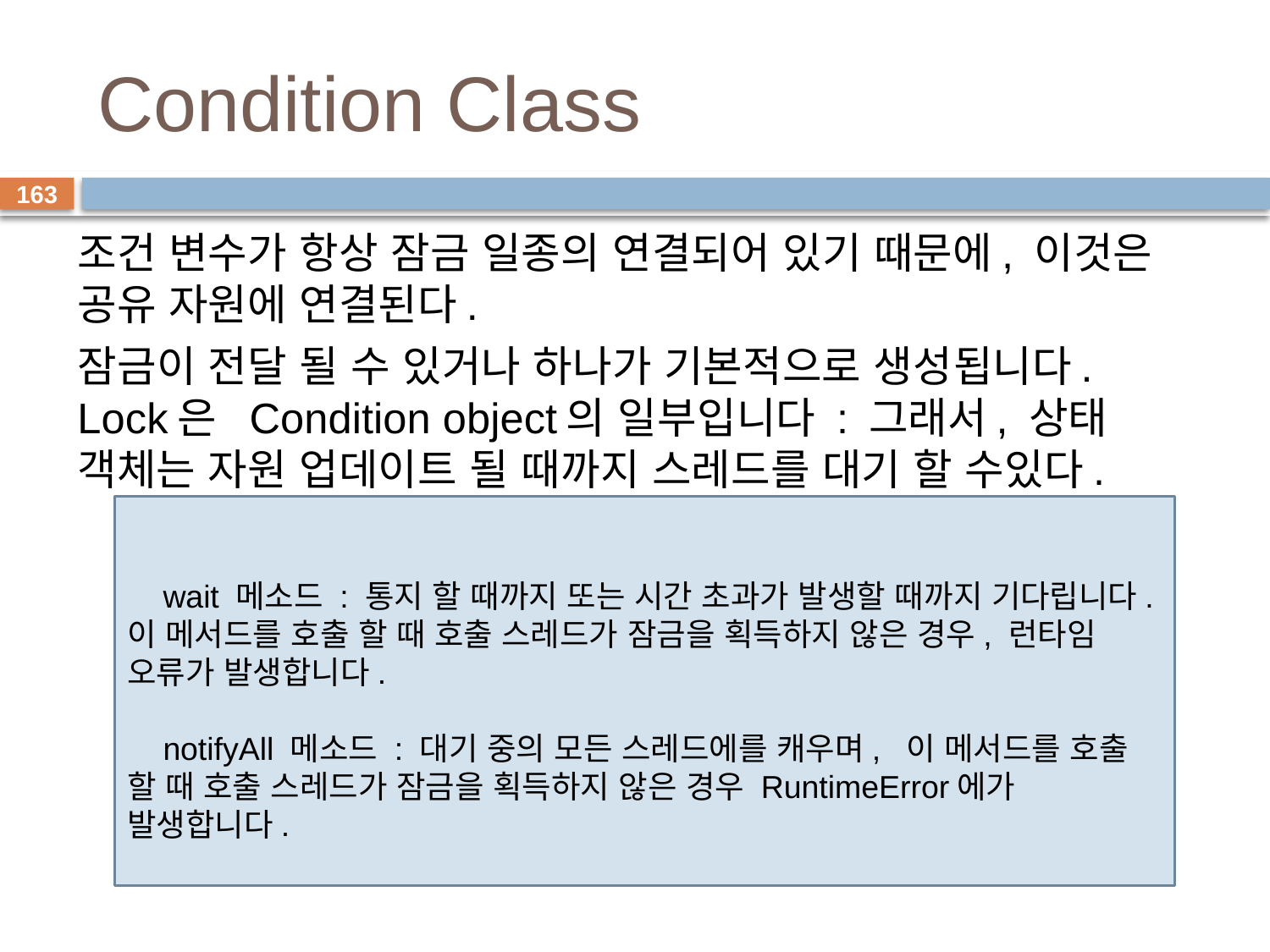

# Condition Class
163
조건 변수가 항상 잠금 일종의 연결되어 있기 때문에, 이것은 공유 자원에 연결된다.
잠금이 전달 될 수 있거나 하나가 기본적으로 생성됩니다. Lock은  Condition object의 일부입니다 : 그래서, 상태 객체는 자원 업데이트 될 때까지 스레드를 대기 할 수있다.

    wait 메소드 : 통지 할 때까지 또는 시간 초과가 발생할 때까지 기다립니다. 이 메서드를 호출 할 때 호출 스레드가 잠금을 획득하지 않은 경우, 런타임 오류가 발생합니다.

    notifyAll 메소드 : 대기 중의 모든 스레드에를 캐우며,  이 메서드를 호출 할 때 호출 스레드가 잠금을 획득하지 않은 경우 RuntimeError에가 발생합니다.